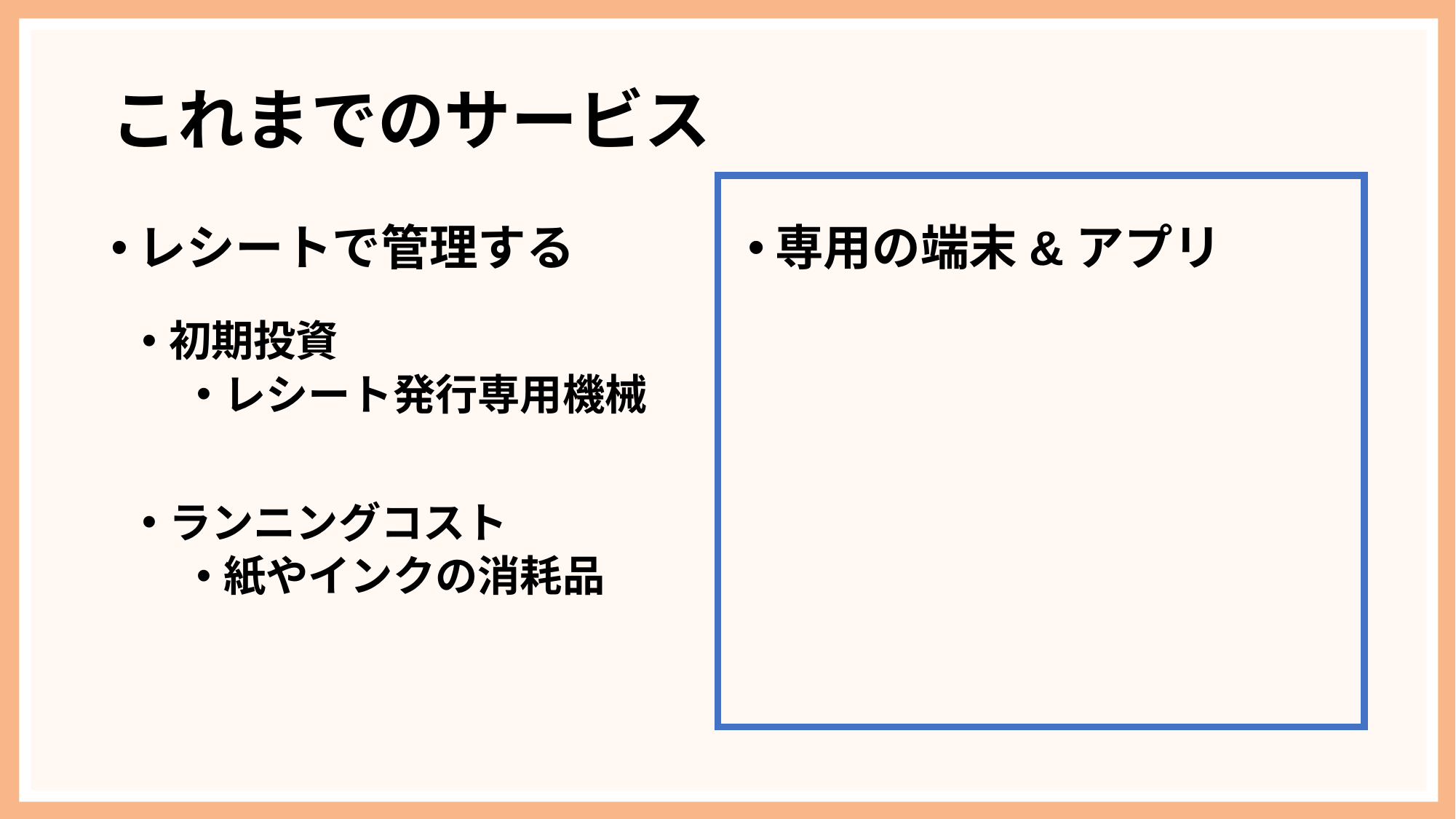

# これまでのサービス

レシートで管理する
専用の端末&アプリ
初期投資
レシート発行専用機械

ランニングコスト
紙やインクの消耗品